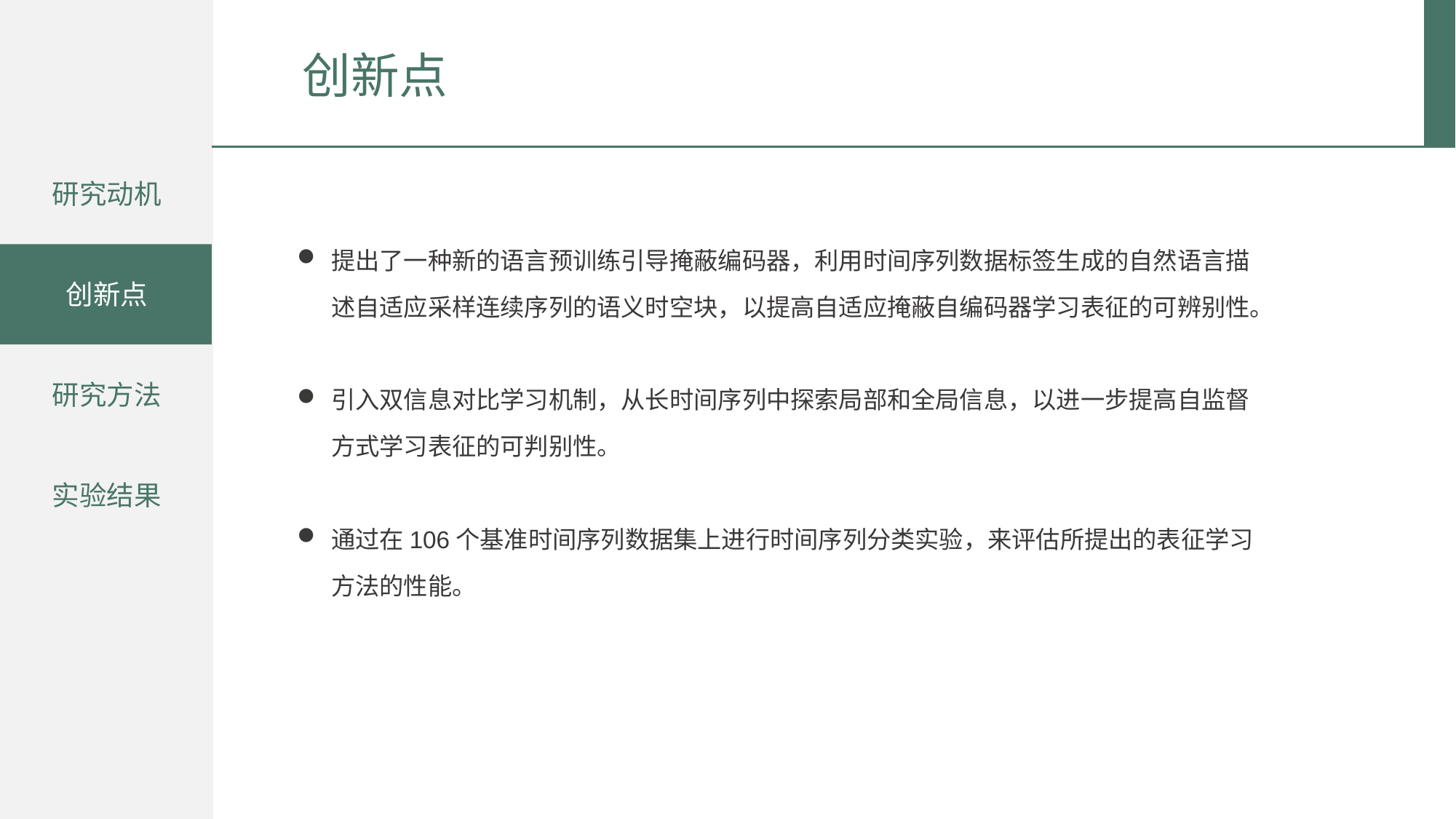

创新点
研究动机
提出了一种新的语言预训练引导掩蔽编码器，利用时间序列数据标签生成的自然语言描述自适应采样连续序列的语义时空块，以提高自适应掩蔽自编码器学习表征的可辨别性。

引入双信息对比学习机制，从长时间序列中探索局部和全局信息，以进一步提高自监督方式学习表征的可判别性。

通过在106个基准时间序列数据集上进行时间序列分类实验，来评估所提出的表征学习方法的性能。

创新点
研究方法
实验结果